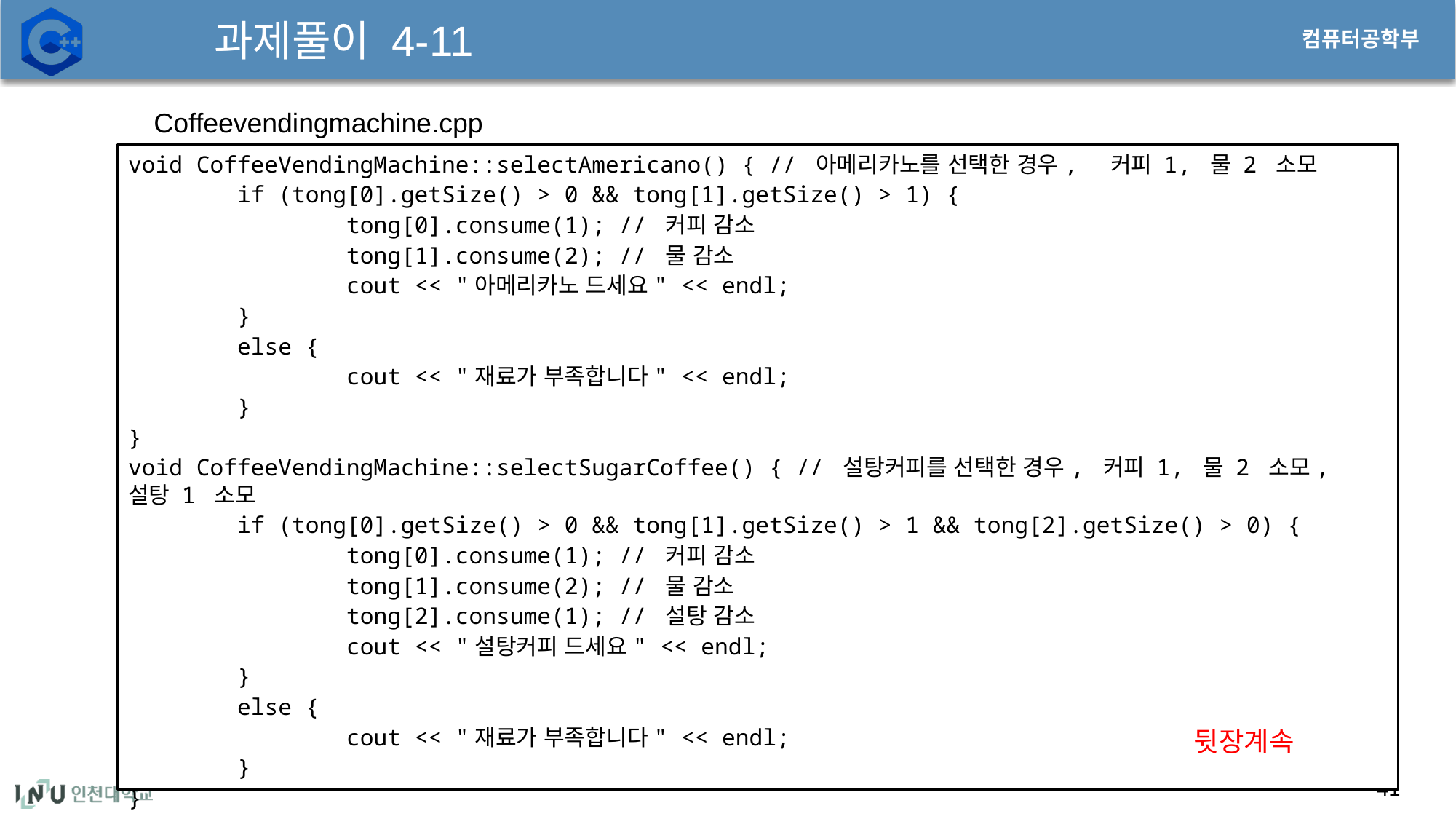

# 과제풀이 4-11
Coffeevendingmachine.cpp
void CoffeeVendingMachine::selectAmericano() { // 아메리카노를 선택한 경우,  커피 1, 물 2 소모
	if (tong[0].getSize() > 0 && tong[1].getSize() > 1) {
		tong[0].consume(1); // 커피 감소
		tong[1].consume(2); // 물 감소
		cout << "아메리카노 드세요" << endl;
	}
	else {
		cout << "재료가 부족합니다" << endl;
	}
}
void CoffeeVendingMachine::selectSugarCoffee() { // 설탕커피를 선택한 경우, 커피 1, 물 2 소모, 설탕 1 소모
	if (tong[0].getSize() > 0 && tong[1].getSize() > 1 && tong[2].getSize() > 0) {
		tong[0].consume(1); // 커피 감소
		tong[1].consume(2); // 물 감소
		tong[2].consume(1); // 설탕 감소
		cout << "설탕커피 드세요" << endl;
	}
	else {
		cout << "재료가 부족합니다" << endl;
	}
}
뒷장계속